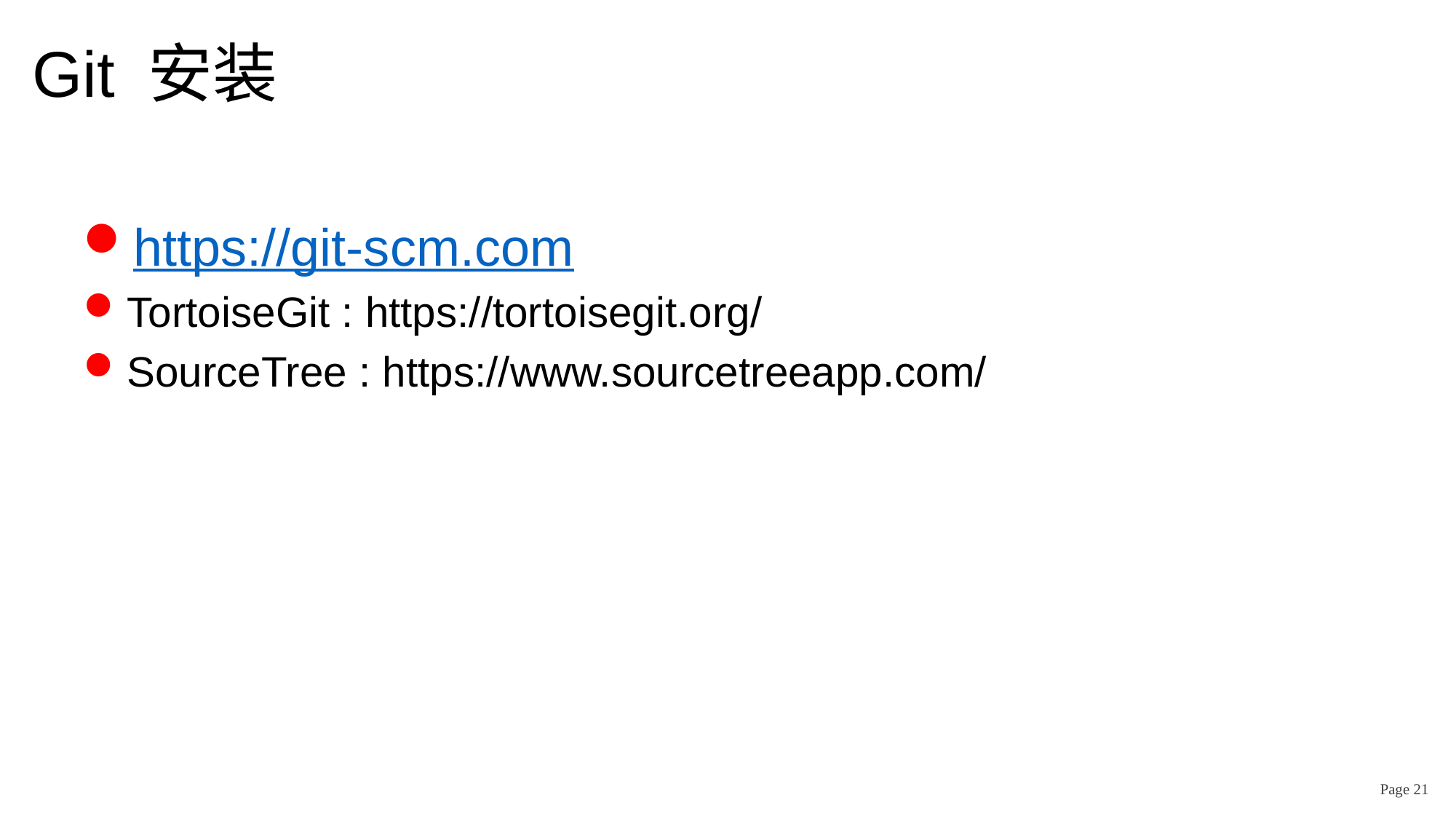

# Git 安装

https://git-scm.com
TortoiseGit : https://tortoisegit.org/
SourceTree : https://www.sourcetreeapp.com/